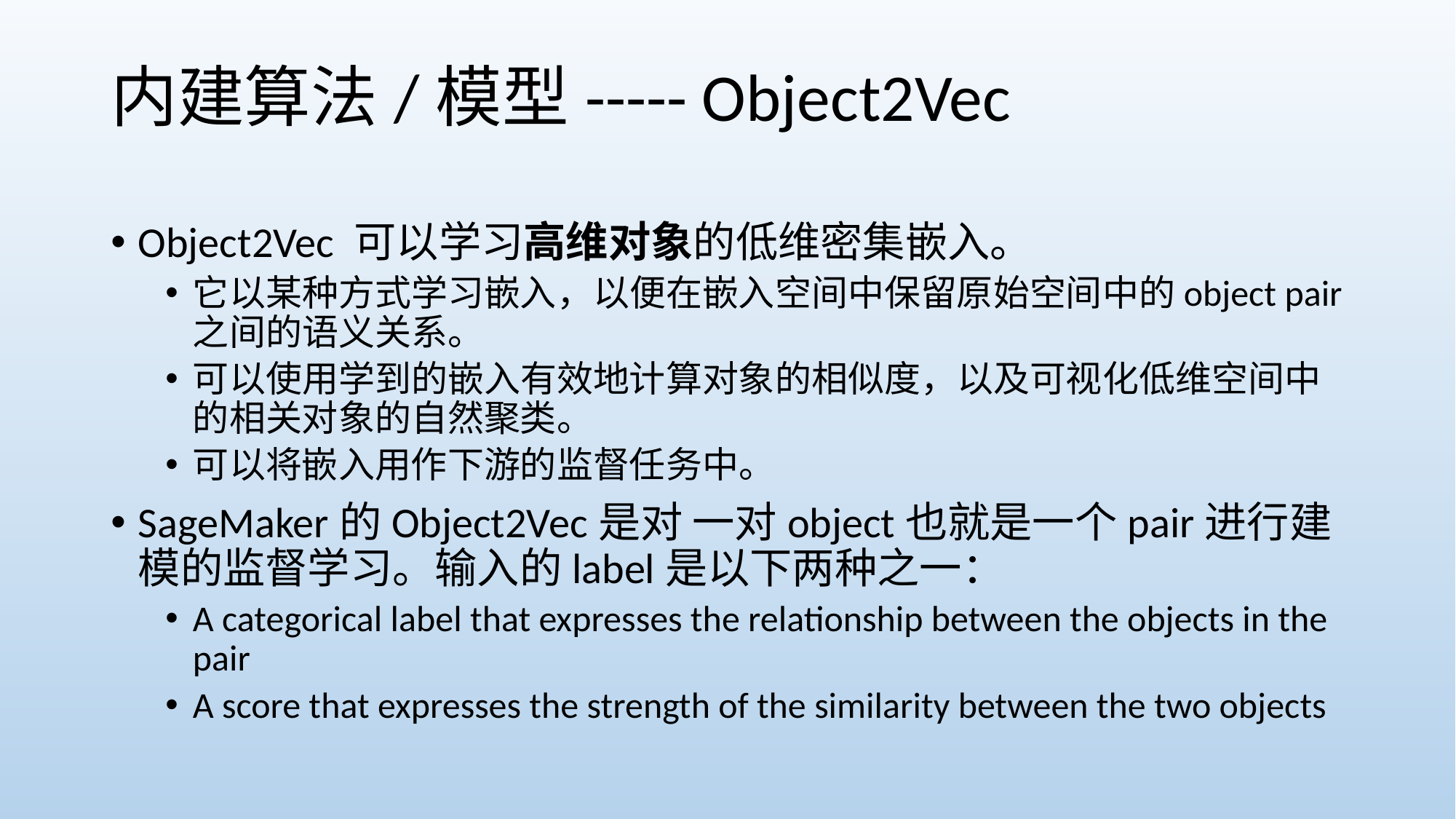

# 内建算法/模型----- Object2Vec
Object2Vec 可以学习高维对象的低维密集嵌入。
它以某种方式学习嵌入，以便在嵌入空间中保留原始空间中的object pair之间的语义关系。
可以使用学到的嵌入有效地计算对象的相似度，以及可视化低维空间中的相关对象的自然聚类。
可以将嵌入用作下游的监督任务中。
SageMaker的Object2Vec是对 一对object也就是一个pair进行建模的监督学习。输入的label是以下两种之一：
A categorical label that expresses the relationship between the objects in the pair
A score that expresses the strength of the similarity between the two objects